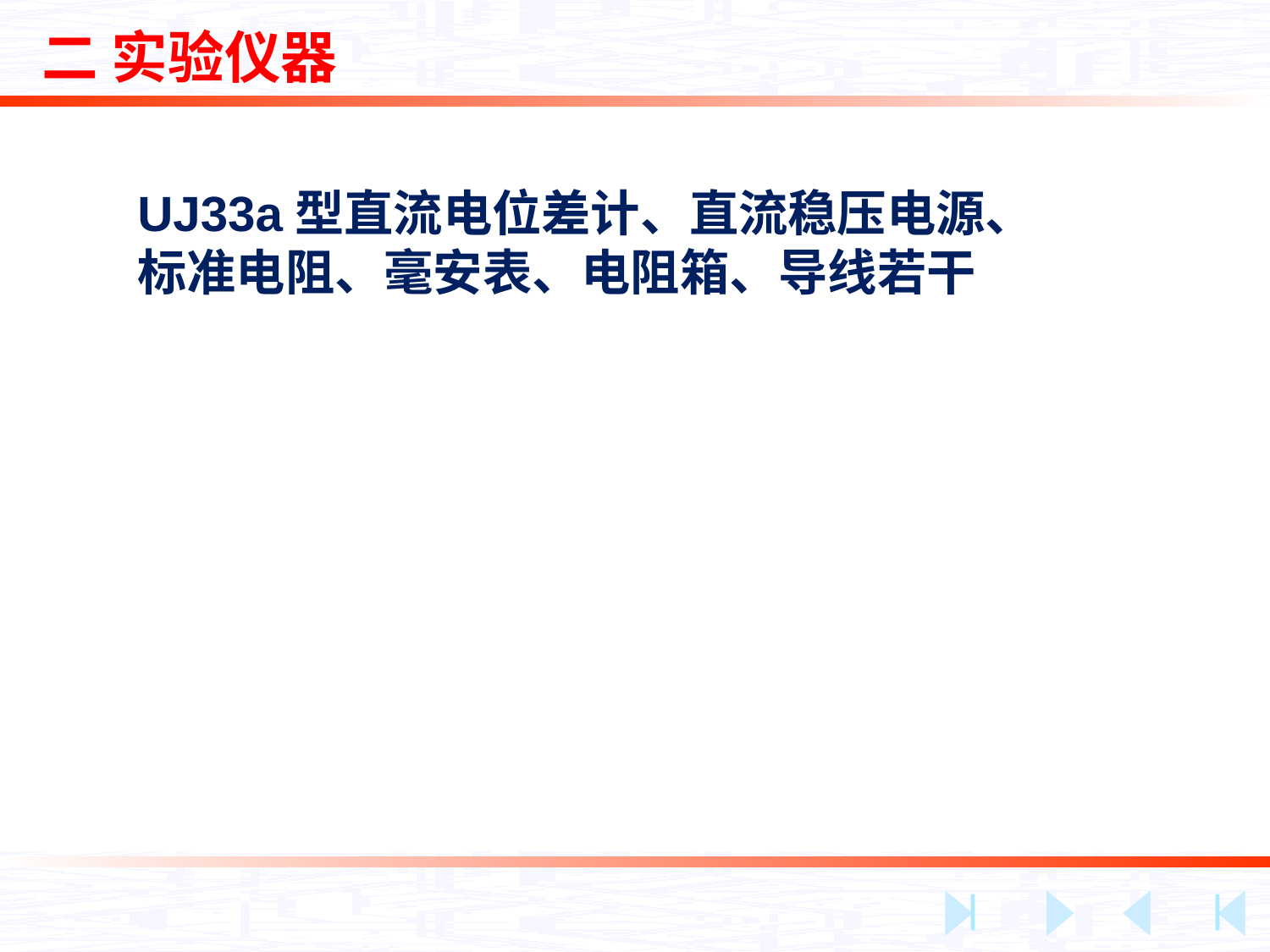

二 实验仪器
UJ33a型直流电位差计、直流稳压电源、标准电阻、毫安表、电阻箱、导线若干